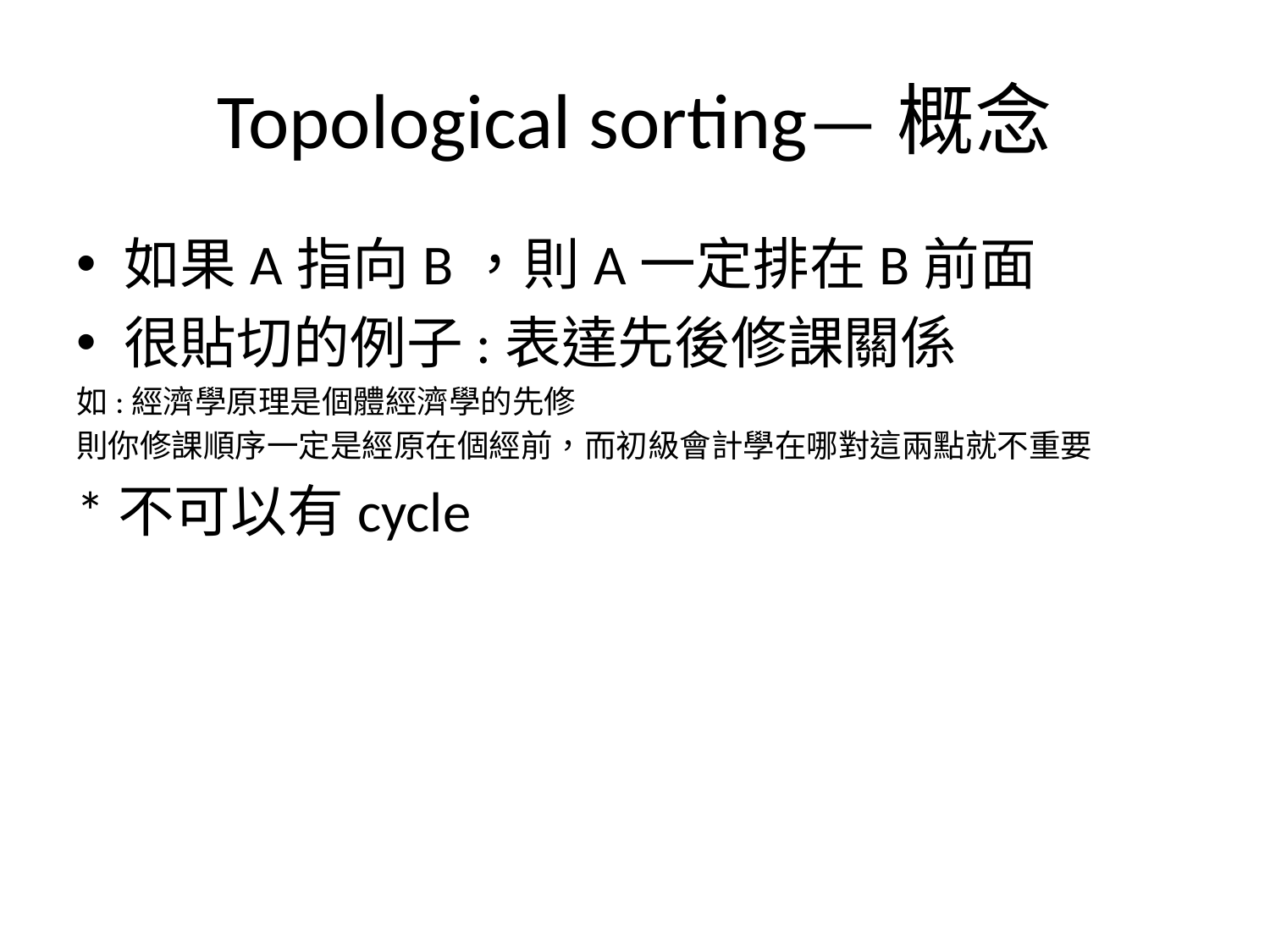

# Topological sorting—概念
如果A指向B，則A一定排在B前面
很貼切的例子:表達先後修課關係
如:經濟學原理是個體經濟學的先修
則你修課順序一定是經原在個經前，而初級會計學在哪對這兩點就不重要
*不可以有cycle